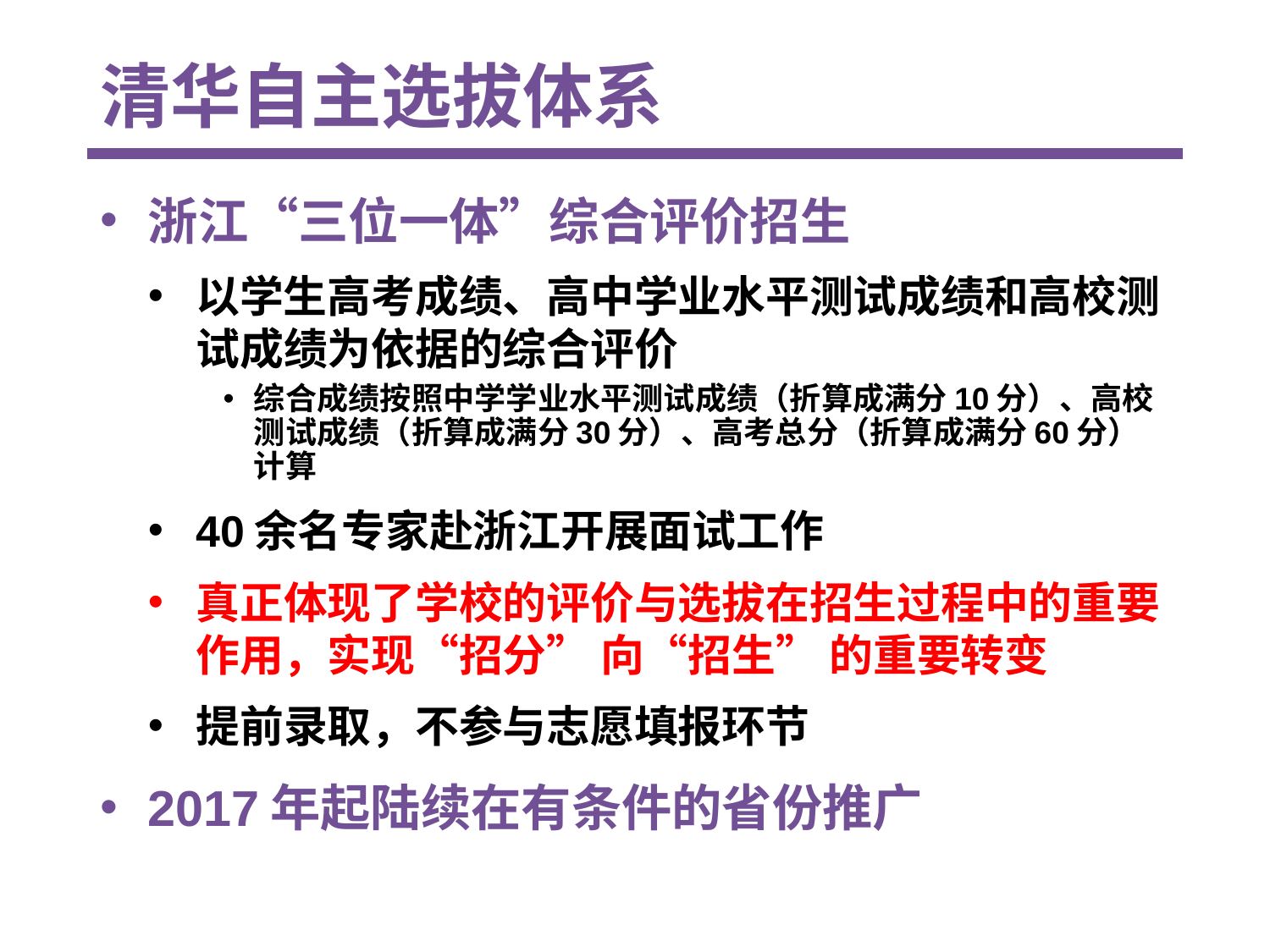

# 清华自主选拔体系
浙江“三位一体”综合评价招生
以学生高考成绩、高中学业水平测试成绩和高校测试成绩为依据的综合评价
综合成绩按照中学学业水平测试成绩（折算成满分10分）、高校测试成绩（折算成满分30分）、高考总分（折算成满分60分）计算
40余名专家赴浙江开展面试工作
真正体现了学校的评价与选拔在招生过程中的重要作用，实现“招分” 向“招生” 的重要转变
提前录取，不参与志愿填报环节
2017年起陆续在有条件的省份推广